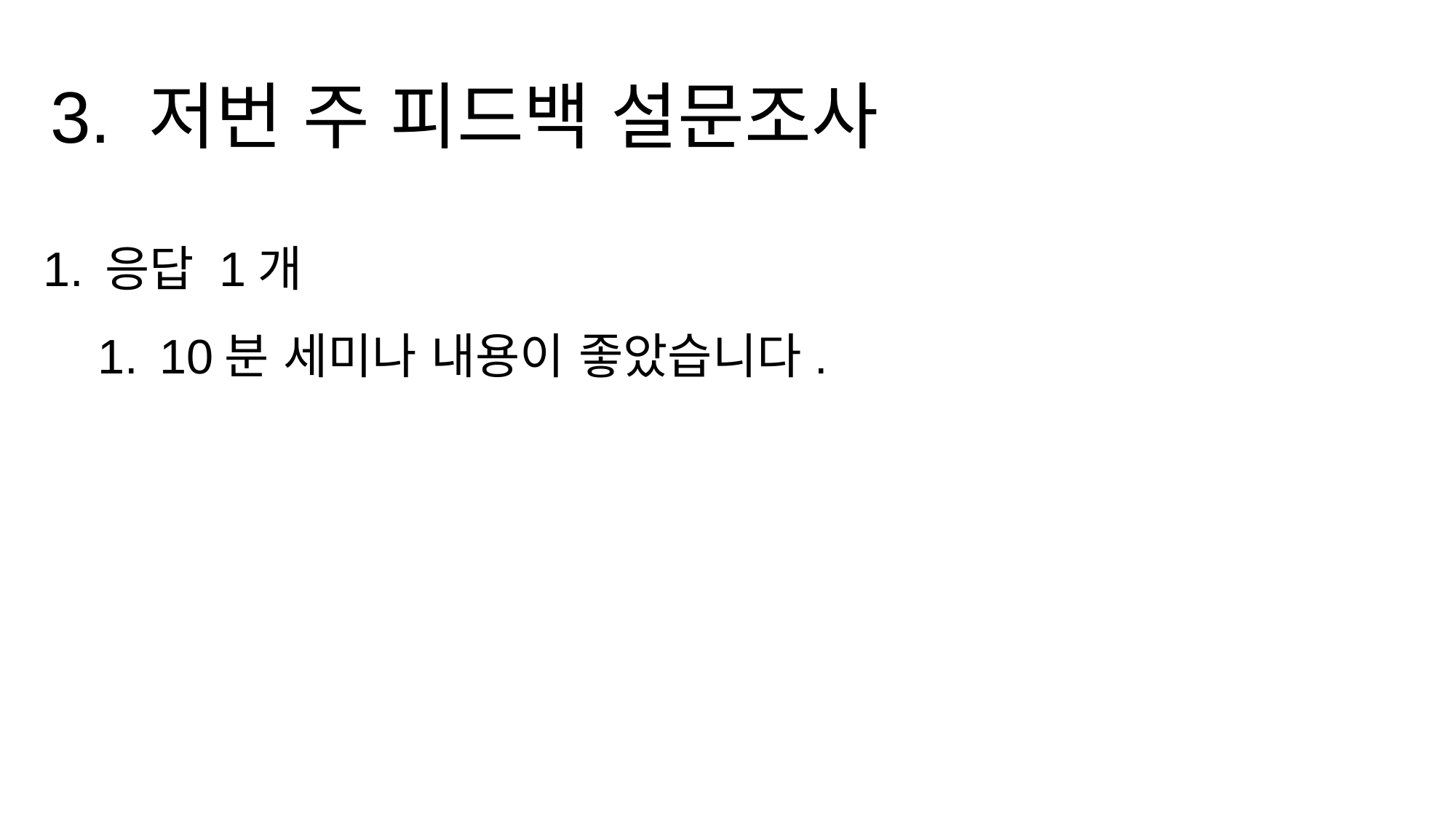

3. 저번 주 피드백 설문조사
응답 1개
10분 세미나 내용이 좋았습니다.